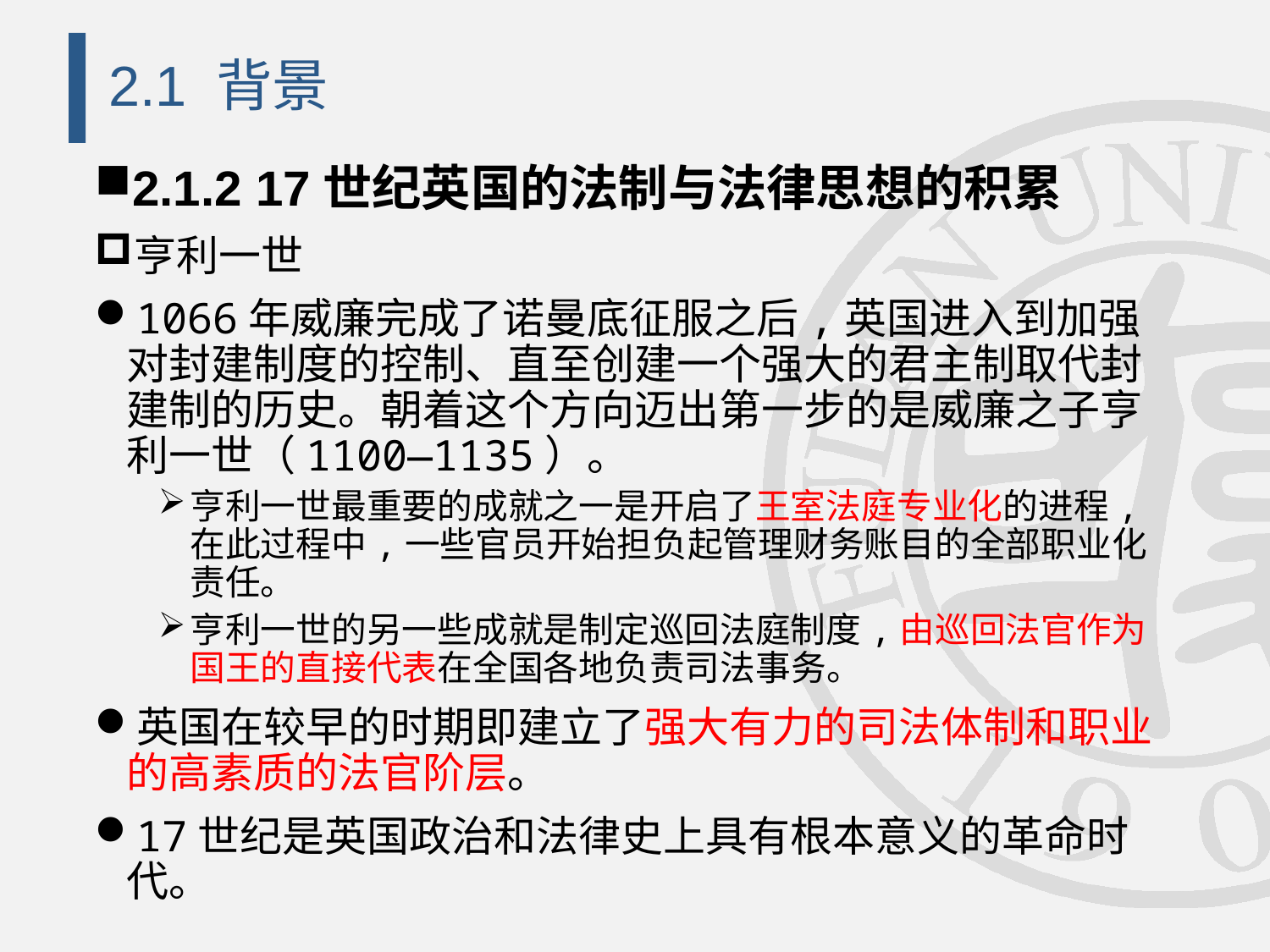

# 2.1 背景
2.1.2 17世纪英国的法制与法律思想的积累
亨利一世
1066年威廉完成了诺曼底征服之后,英国进入到加强对封建制度的控制、直至创建一个强大的君主制取代封建制的历史。朝着这个方向迈出第一步的是威廉之子亨利一世（1100—1135）。
亨利一世最重要的成就之一是开启了王室法庭专业化的进程,在此过程中,一些官员开始担负起管理财务账目的全部职业化责任。
亨利一世的另一些成就是制定巡回法庭制度,由巡回法官作为国王的直接代表在全国各地负责司法事务。
英国在较早的时期即建立了强大有力的司法体制和职业的高素质的法官阶层。
17世纪是英国政治和法律史上具有根本意义的革命时代。